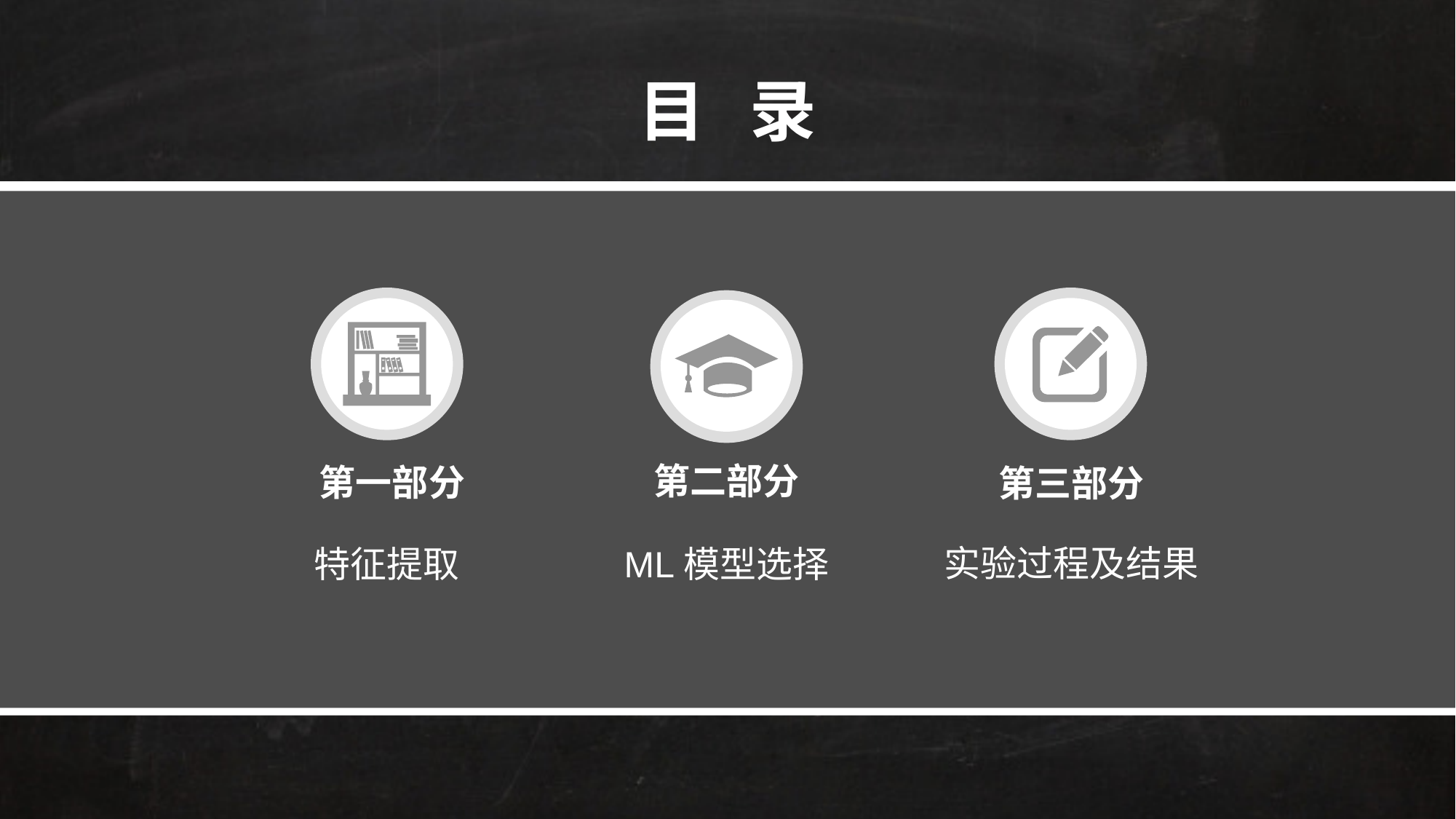

目   录

第二部分
第一部分
第三部分
实验过程及结果
ML模型选择
特征提取